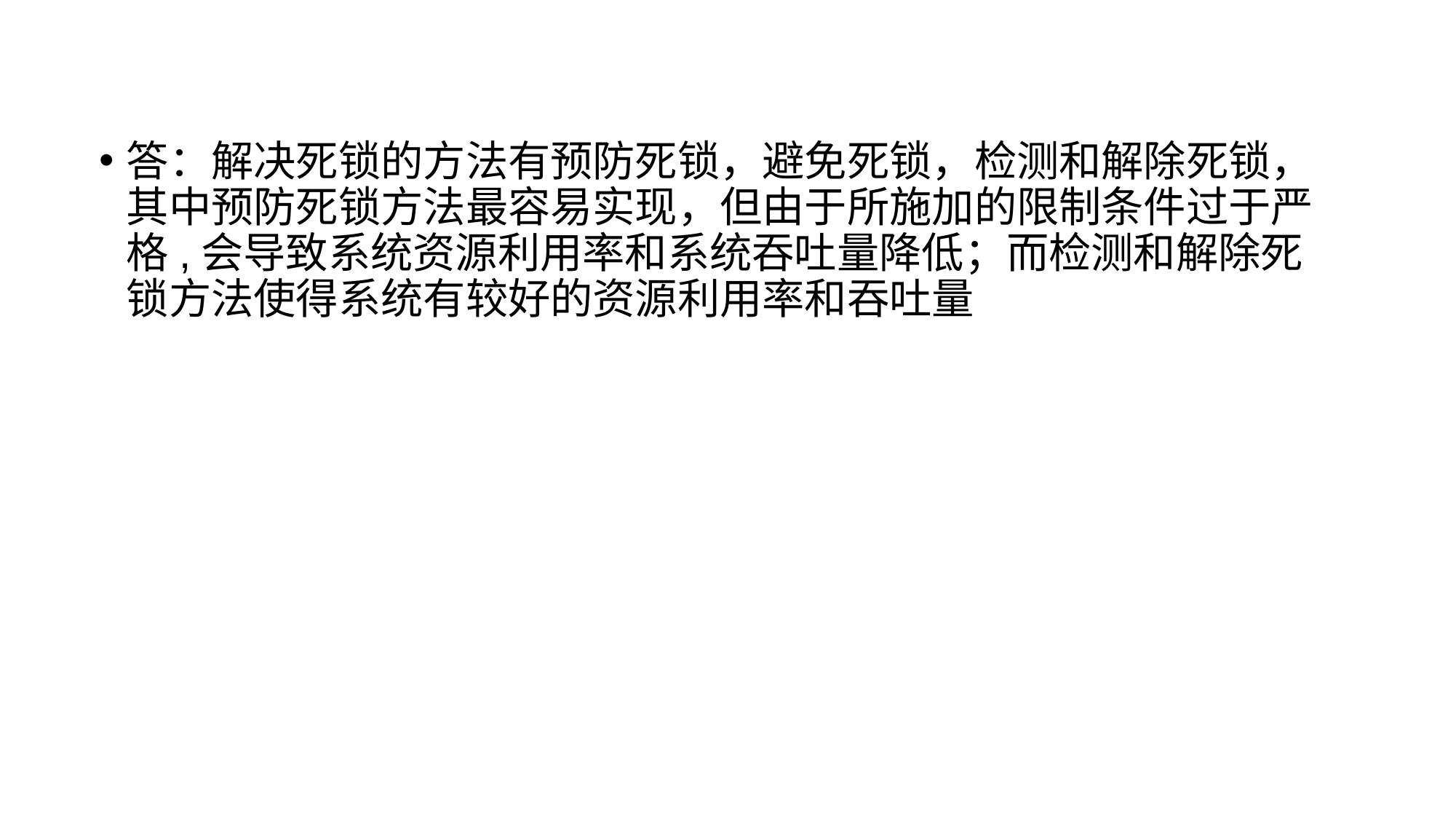

答：解决死锁的方法有预防死锁，避免死锁，检测和解除死锁，其中预防死锁方法最容易实现，但由于所施加的限制条件过于严格,会导致系统资源利用率和系统吞吐量降低；而检测和解除死锁方法使得系统有较好的资源利用率和吞吐量